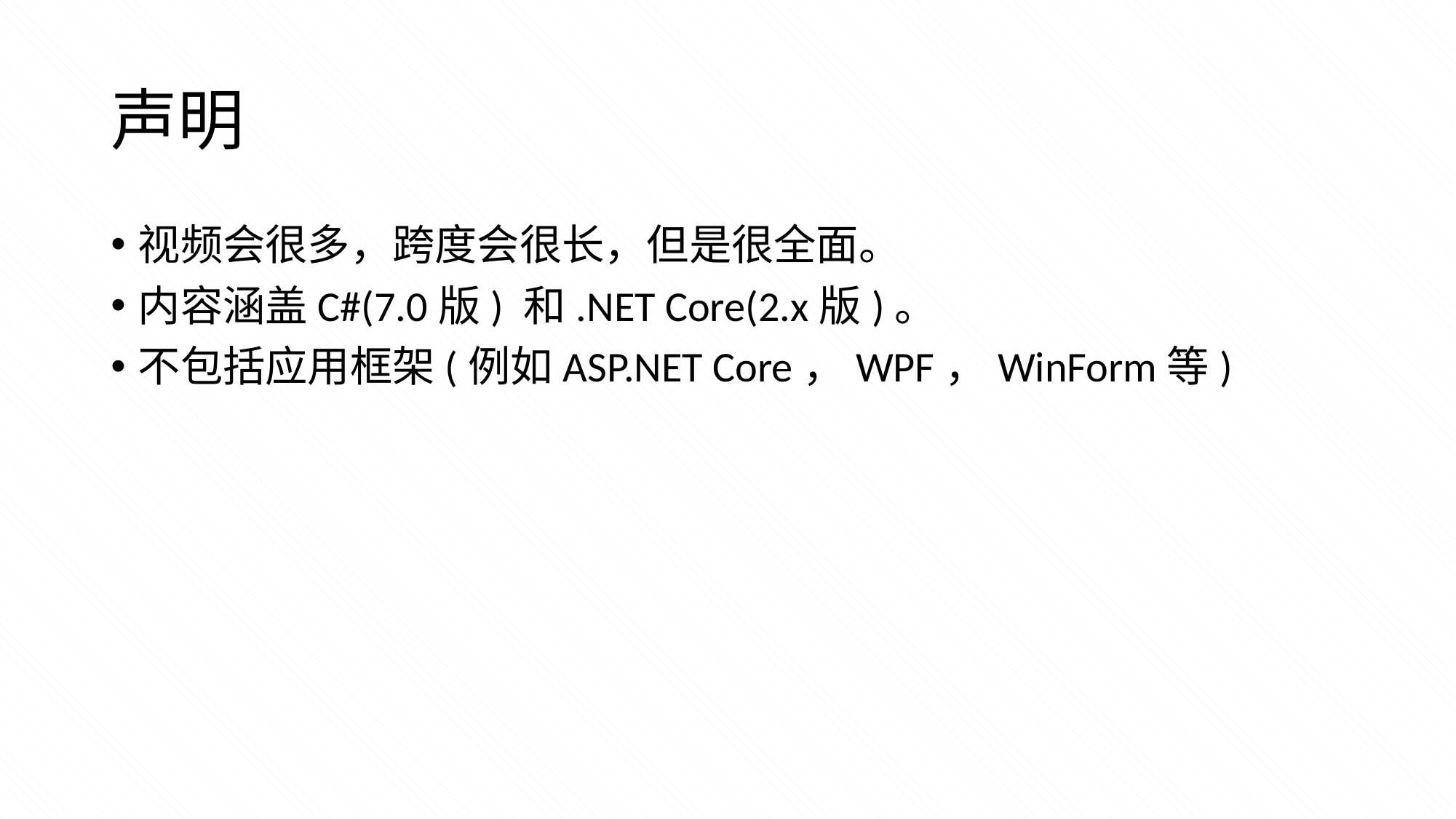

# 声明
视频会很多，跨度会很长，但是很全面。
内容涵盖C#(7.0版) 和.NET Core(2.x版)。
不包括应用框架(例如ASP.NET Core，WPF，WinForm等)